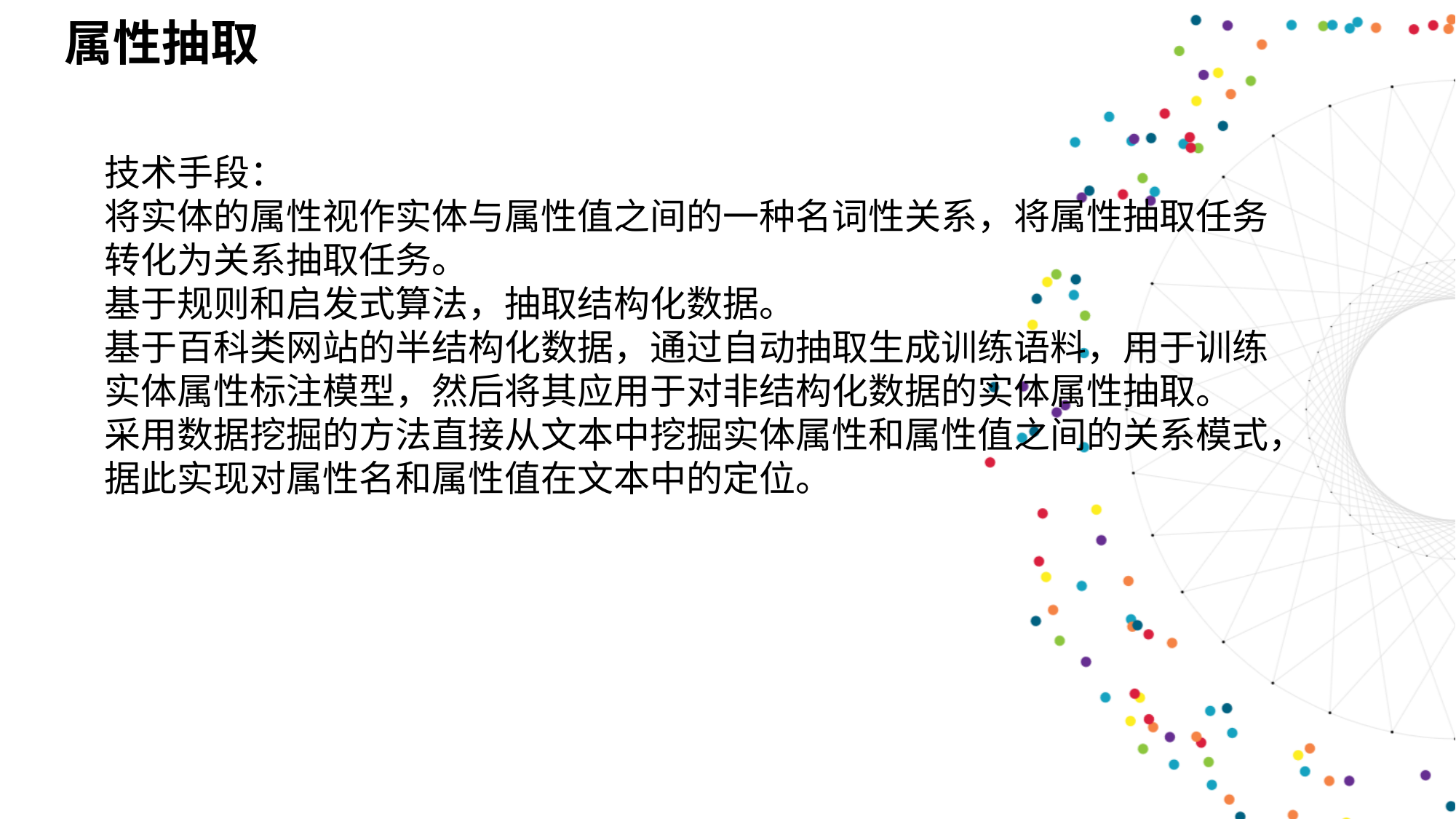

属性抽取

技术手段：
将实体的属性视作实体与属性值之间的一种名词性关系，将属性抽取任务转化为关系抽取任务。
基于规则和启发式算法，抽取结构化数据。
基于百科类网站的半结构化数据，通过自动抽取生成训练语料，用于训练实体属性标注模型，然后将其应用于对非结构化数据的实体属性抽取。
采用数据挖掘的方法直接从文本中挖掘实体属性和属性值之间的关系模式，据此实现对属性名和属性值在文本中的定位。